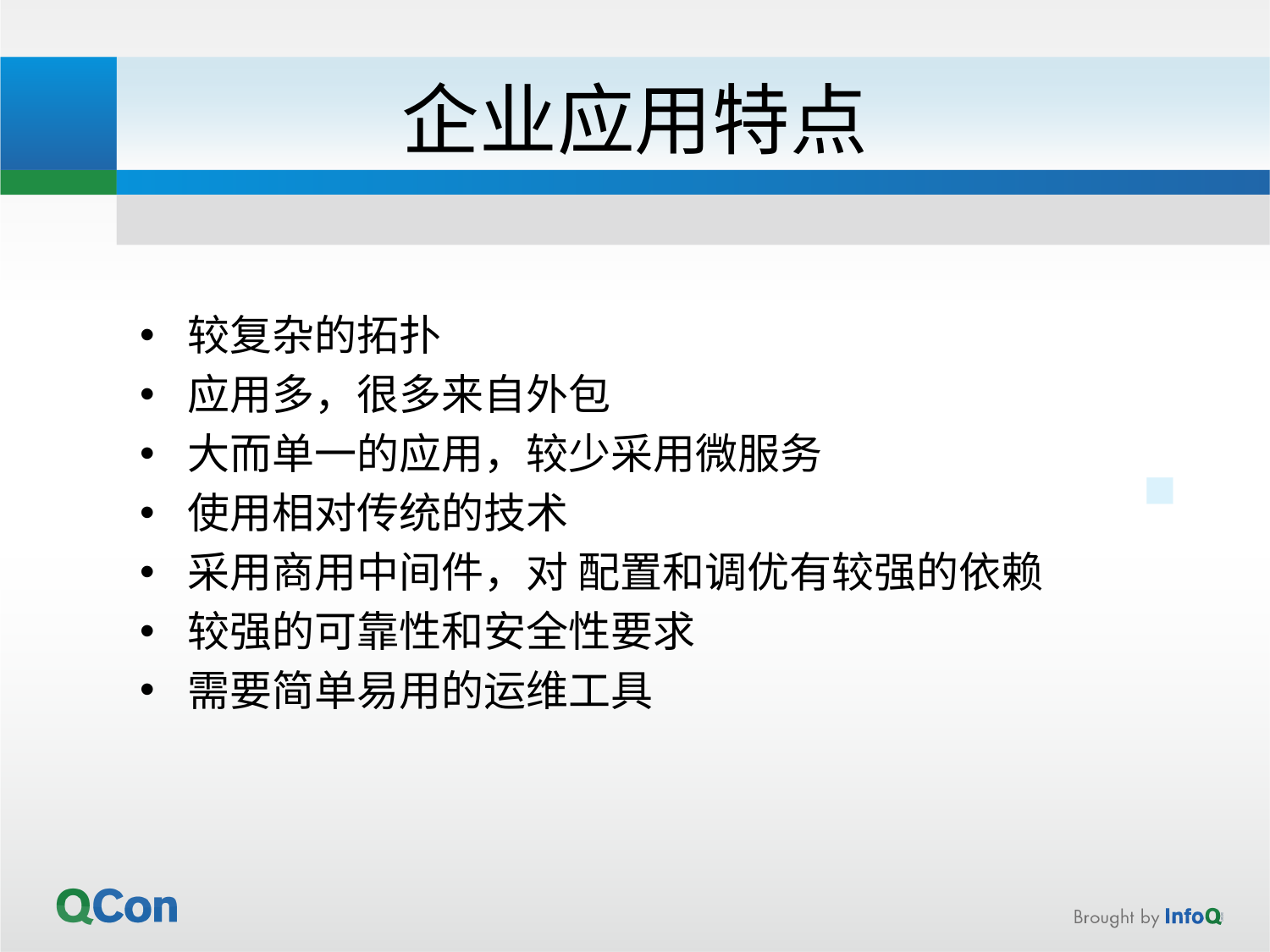

# 企业应用特点
较复杂的拓扑
应用多，很多来自外包
大而单一的应用，较少采用微服务
使用相对传统的技术
采用商用中间件，对 配置和调优有较强的依赖
较强的可靠性和安全性要求
需要简单易用的运维工具